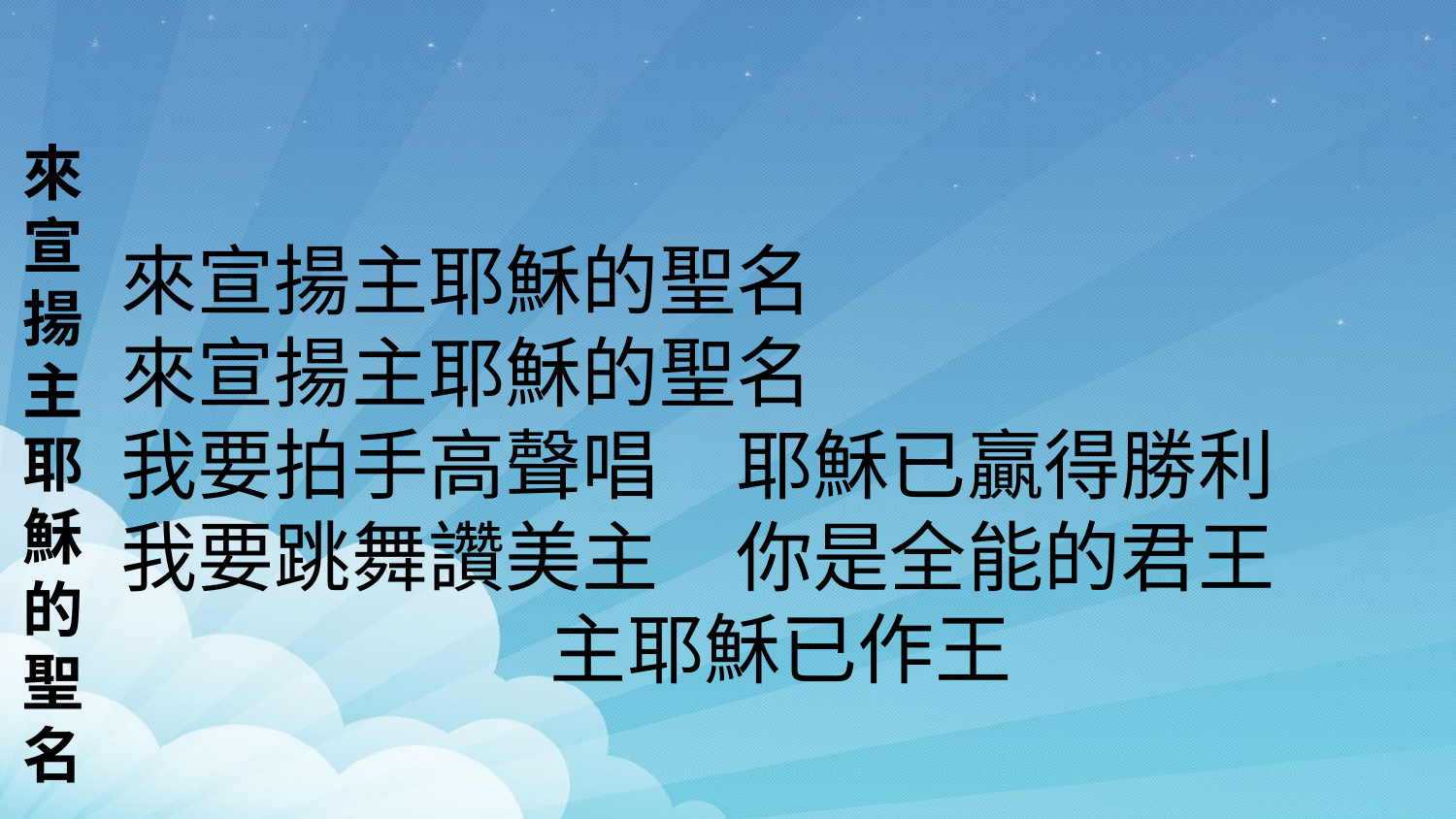

來宣揚主耶穌的聖名
來宣揚主耶穌的聖名
來宣揚主耶穌的聖名
我要拍手高聲唱　耶穌已贏得勝利
我要跳舞讚美主　你是全能的君王
主耶穌已作王